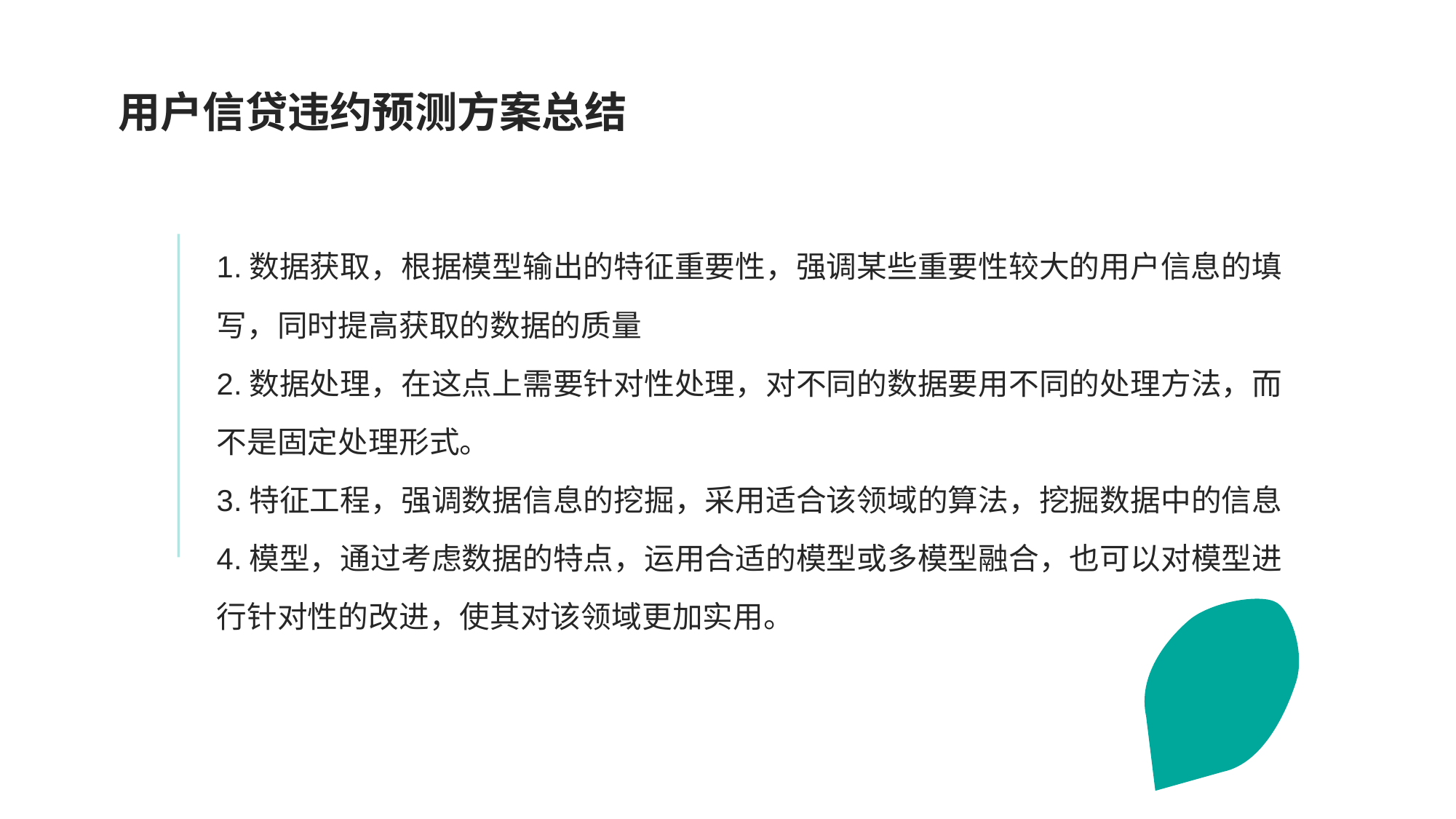

用户信贷违约预测方案总结
1.数据获取，根据模型输出的特征重要性，强调某些重要性较大的用户信息的填写，同时提高获取的数据的质量
2.数据处理，在这点上需要针对性处理，对不同的数据要用不同的处理方法，而不是固定处理形式。
3.特征工程，强调数据信息的挖掘，采用适合该领域的算法，挖掘数据中的信息
4.模型，通过考虑数据的特点，运用合适的模型或多模型融合，也可以对模型进行针对性的改进，使其对该领域更加实用。